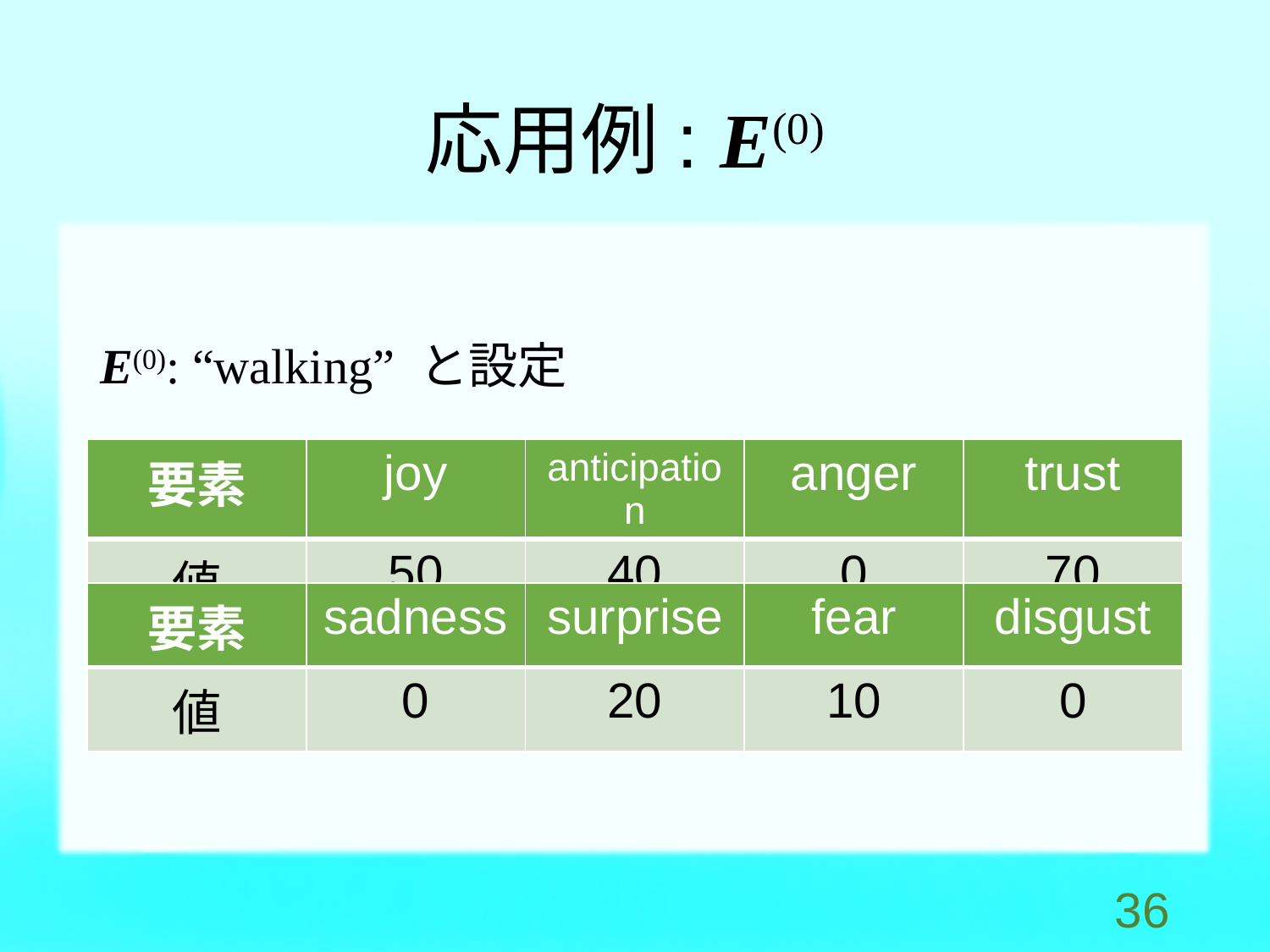

# 応用例: E(0)

E(0): “walking” と設定
| 要素 | joy | anticipation | anger | trust |
| --- | --- | --- | --- | --- |
| 値 | 50 | 40 | 0 | 70 |
| 要素 | sadness | surprise | fear | disgust |
| --- | --- | --- | --- | --- |
| 値 | 0 | 20 | 10 | 0 |
36